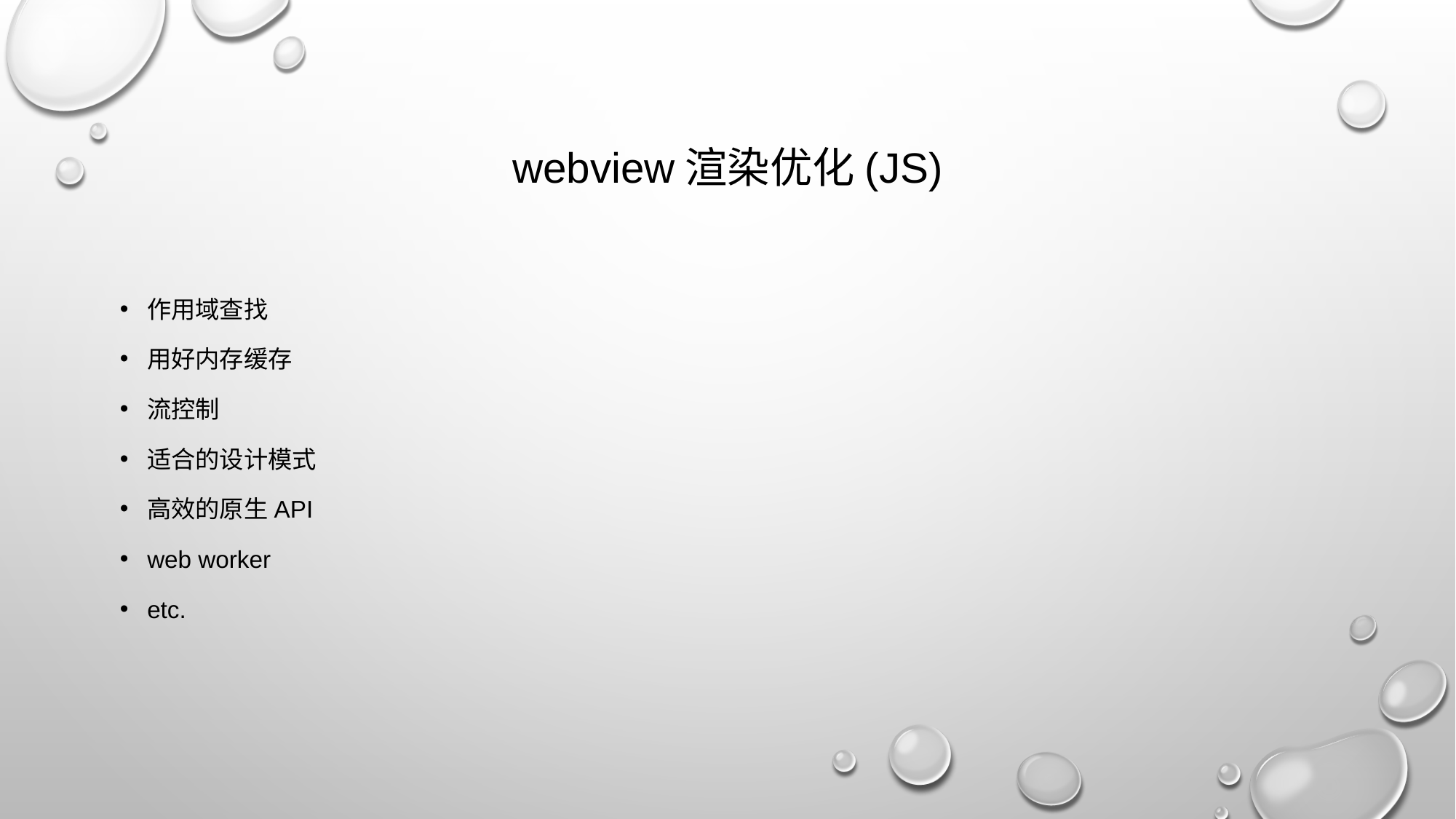

# webview渲染优化(JS)
作用域查找
用好内存缓存
流控制
适合的设计模式
高效的原生api
web worker
etc.